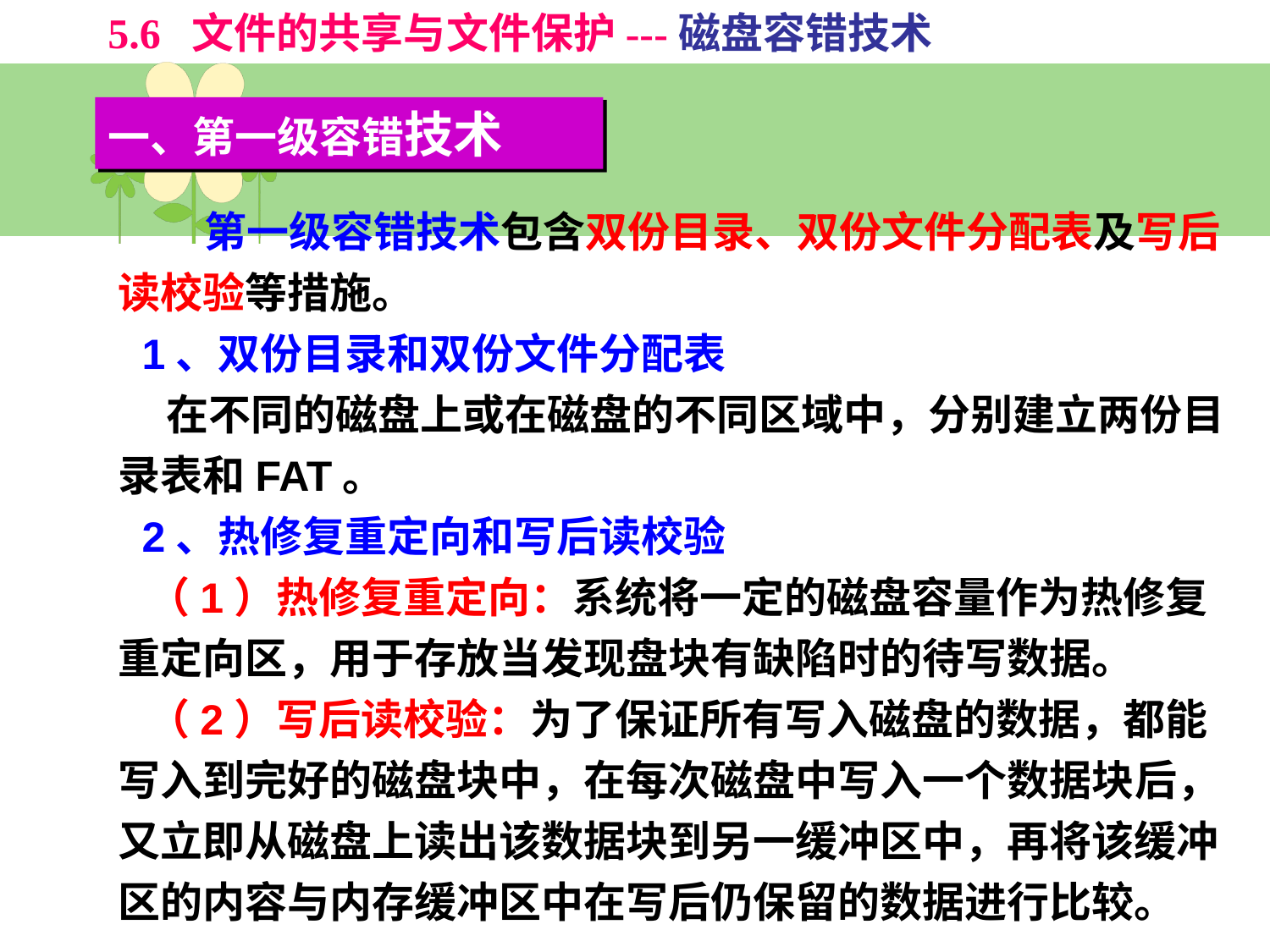

5.6  文件的共享与文件保护---磁盘容错技术
一、第一级容错技术
        第一级容错技术包含双份目录、双份文件分配表及写后读校验等措施。
  1、双份目录和双份文件分配表
    在不同的磁盘上或在磁盘的不同区域中，分别建立两份目录表和FAT。
  2、热修复重定向和写后读校验
  （1）热修复重定向：系统将一定的磁盘容量作为热修复重定向区，用于存放当发现盘块有缺陷时的待写数据。
  （2）写后读校验：为了保证所有写入磁盘的数据，都能写入到完好的磁盘块中，在每次磁盘中写入一个数据块后，又立即从磁盘上读出该数据块到另一缓冲区中，再将该缓冲区的内容与内存缓冲区中在写后仍保留的数据进行比较。